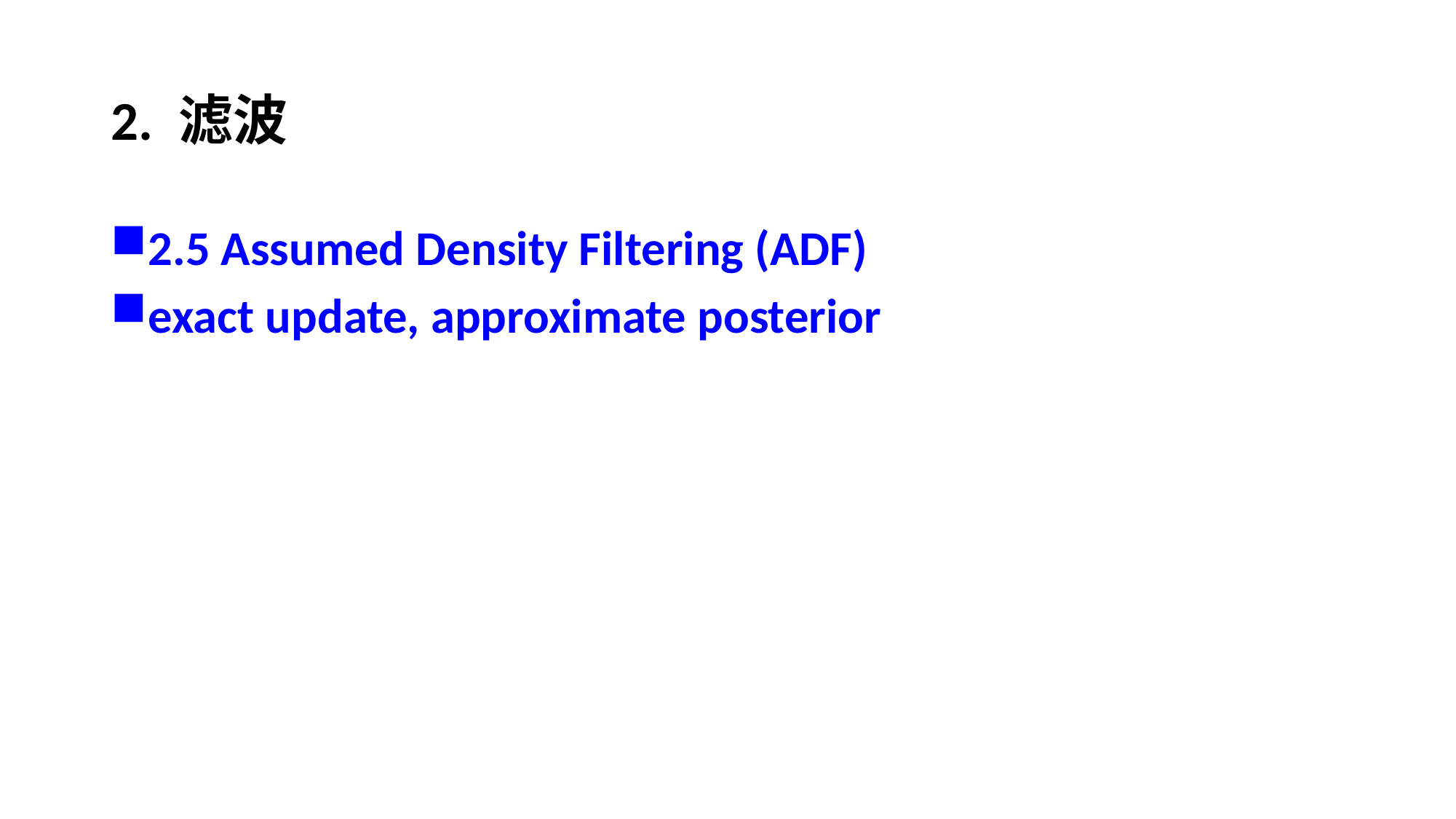

# 2. 滤波
2.5 Assumed Density Filtering (ADF)
exact update, approximate posterior